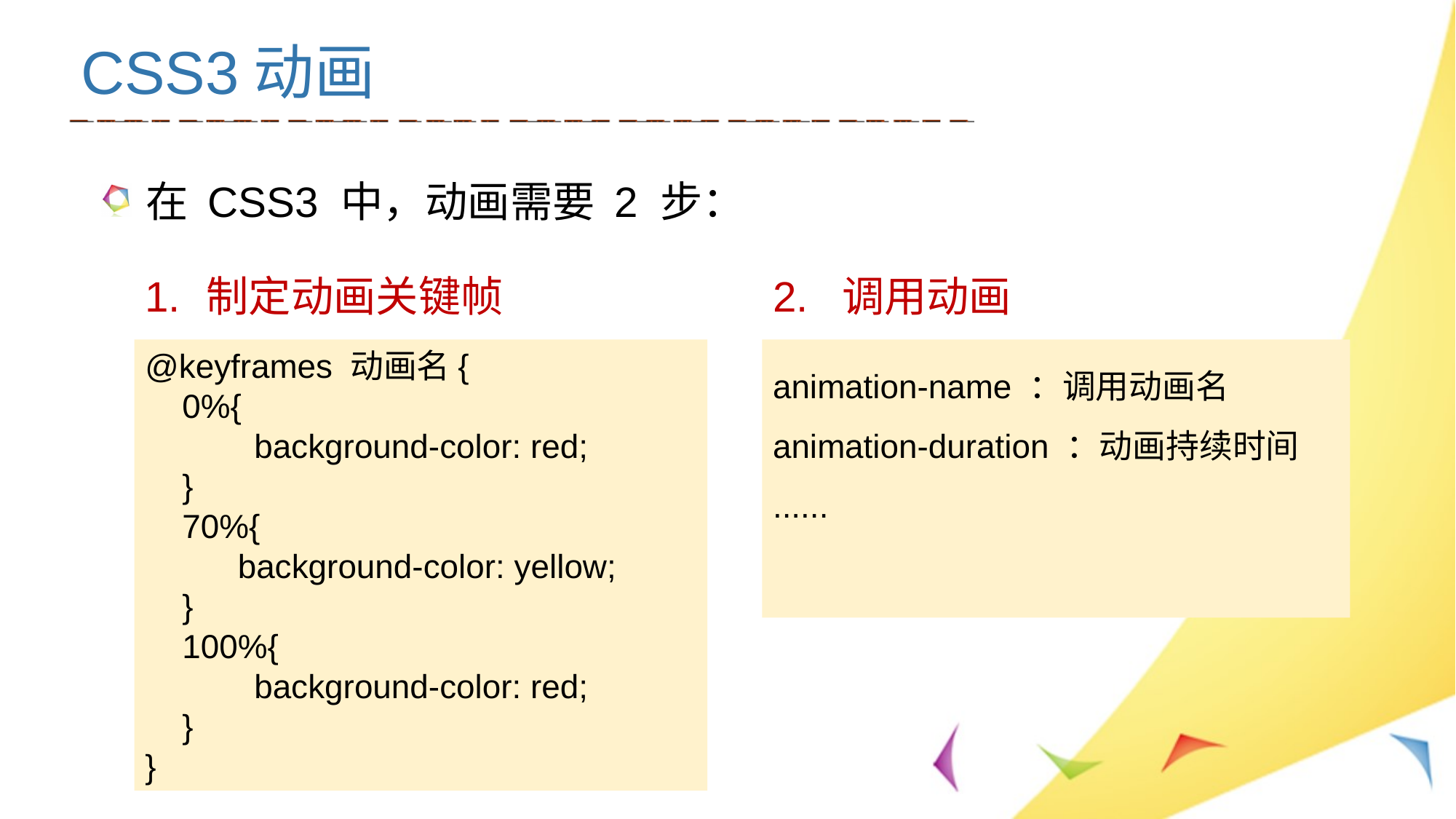

CSS3动画
在 CSS3 中，动画需要 2 步：

制定动画关键帧
2.  调用动画
@keyframes 动画名{
    0%{
	background-color: red;
    }
    70%{
          background-color: yellow;
    }
    100%{
	background-color: red;
    }
}
animation-name ：调用动画名
animation-duration ：动画持续时间
......